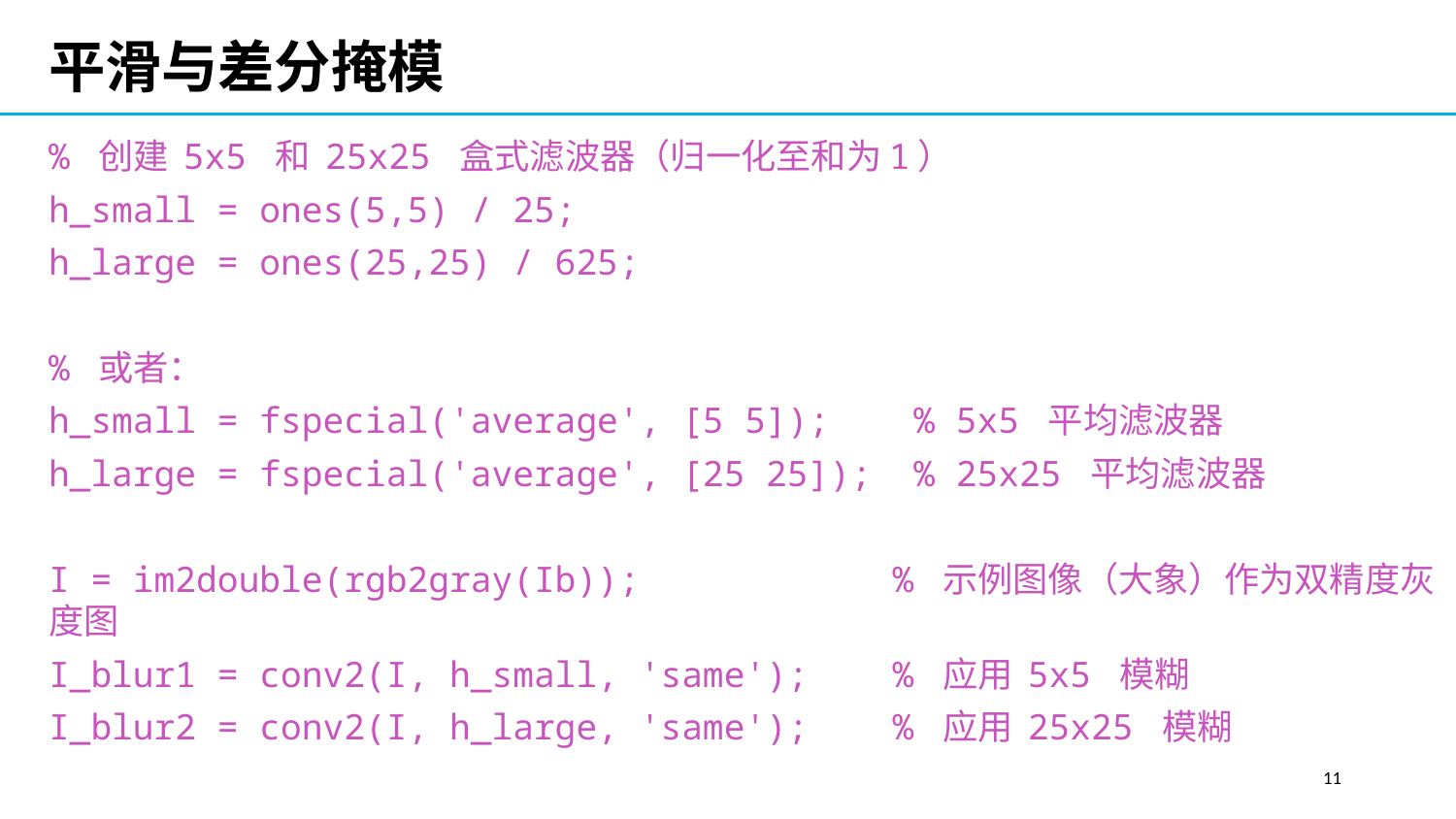

# 平滑与差分掩模
% 创建 5x5 和 25x25 盒式滤波器（归一化至和为1）
h_small = ones(5,5) / 25;
h_large = ones(25,25) / 625;

% 或者：
h_small = fspecial('average', [5 5]);    % 5x5 平均滤波器
h_large = fspecial('average', [25 25]);  % 25x25 平均滤波器

I = im2double(rgb2gray(Ib));            % 示例图像（大象）作为双精度灰度图
I_blur1 = conv2(I, h_small, 'same');    % 应用 5x5 模糊
I_blur2 = conv2(I, h_large, 'same');    % 应用 25x25 模糊
11